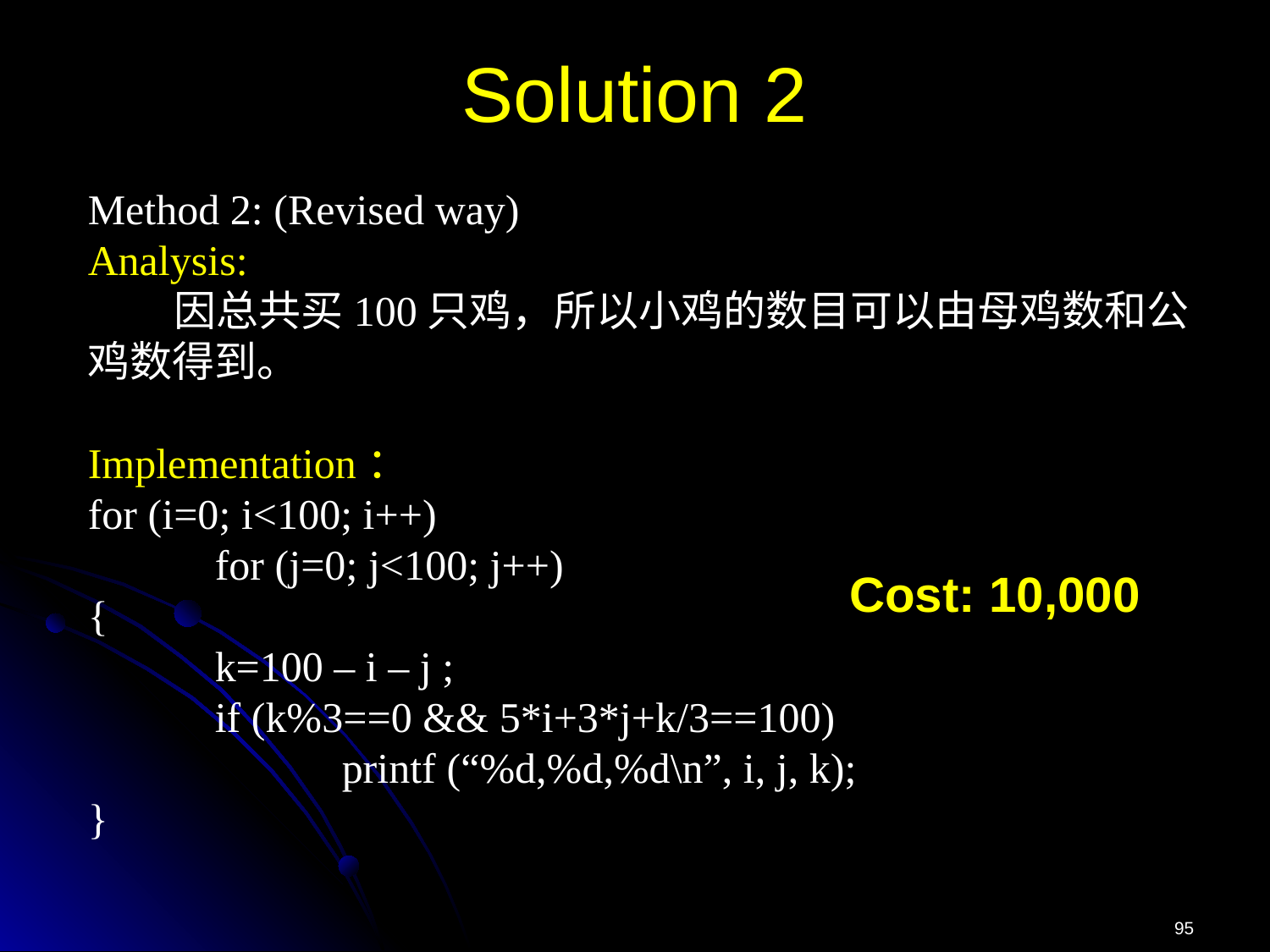

Solution 2

Method 2: (Revised way)
Analysis:
        因总共买100只鸡，所以小鸡的数目可以由母鸡数和公鸡数得到。

Implementation：
for (i=0; i<100; i++)
	for (j=0; j<100; j++)
{
	k=100 – i – j ;
	if (k%3==0 && 5*i+3*j+k/3==100)
		printf (“%d,%d,%d\n”, i, j, k);
}
Cost: 10,000

95